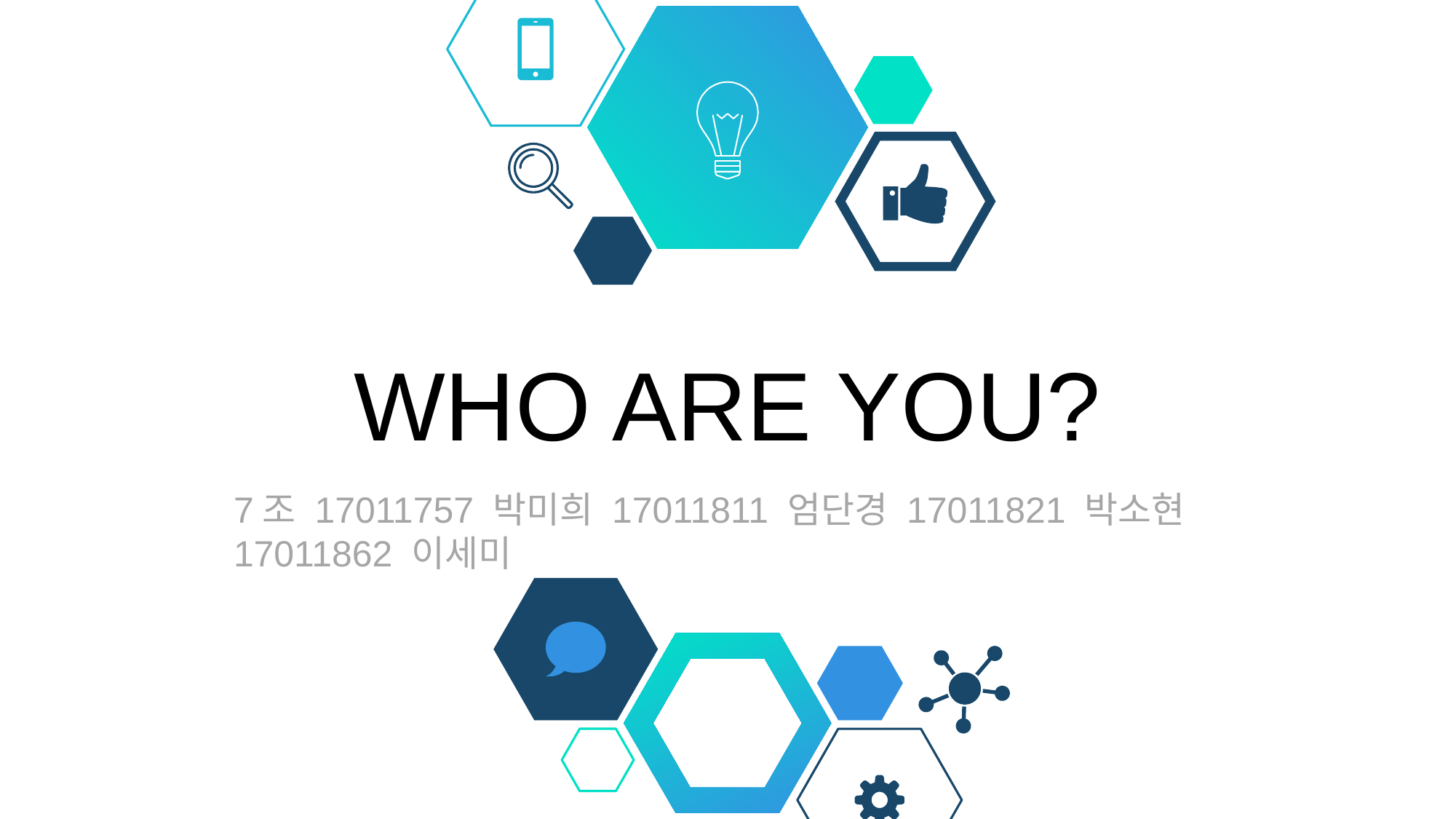

# WHO ARE YOU?
7조 17011757 박미희 17011811 엄단경 17011821 박소현 17011862 이세미